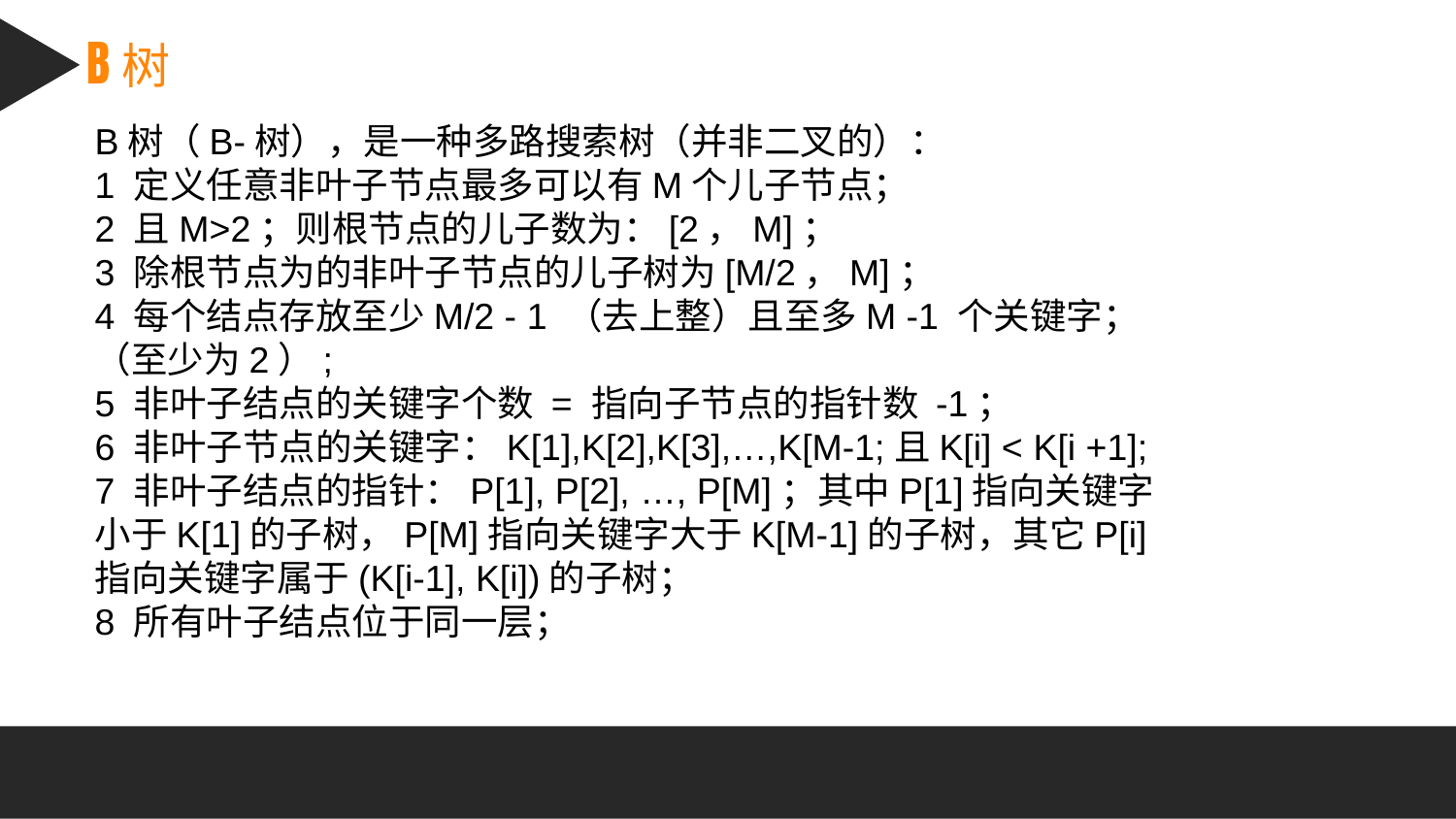

B树
B树（B-树），是一种多路搜索树（并非二叉的）：
1 定义任意非叶子节点最多可以有M个儿子节点；
2 且M>2；则根节点的儿子数为：[2，M]；
3 除根节点为的非叶子节点的儿子树为[M/2，M]；
4 每个结点存放至少M/2 - 1 （去上整）且至多M -1 个关键字；（至少为2）;
5 非叶子结点的关键字个数 = 指向子节点的指针数 -1；
6 非叶子节点的关键字：K[1],K[2],K[3],…,K[M-1;且K[i] < K[i +1];
7 非叶子结点的指针：P[1], P[2], …, P[M]；其中P[1]指向关键字小于K[1]的子树，P[M]指向关键字大于K[M-1]的子树，其它P[i]指向关键字属于(K[i-1], K[i])的子树；
8 所有叶子结点位于同一层；